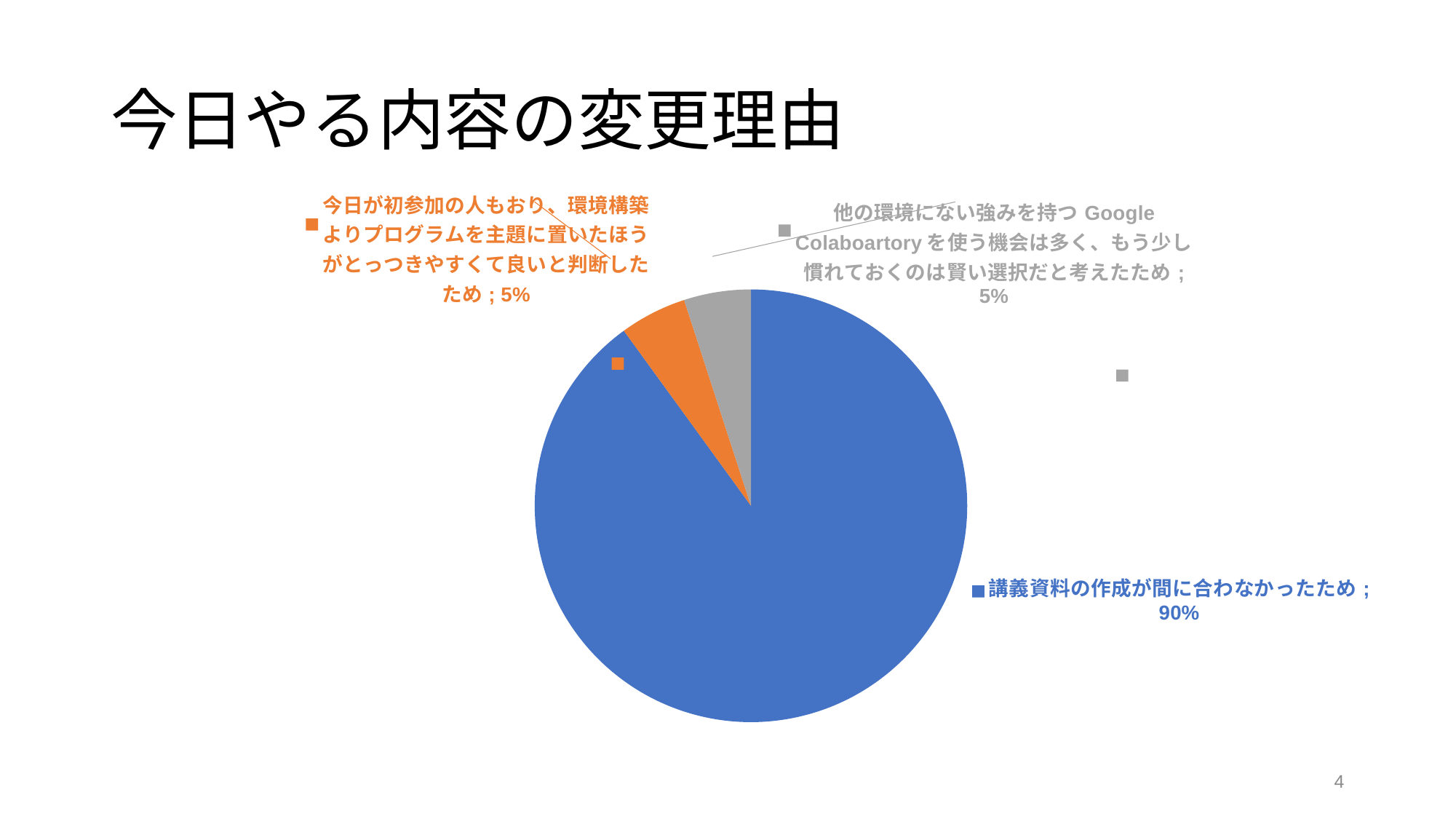

# 今日やる内容の変更理由

### Chart

| Category | 割合 |
|---|---|
| 講義資料の作成が間に合わなかったため | 90.0 |
| 今日が初参加の人もおり、環境構築よりプログラムを主題に置いたほうがとっつきやすくて良いと判断したため | 5.0 |
| 他の環境にない強みを持つGoogle Colaboartoryを使う機会は多く、もう少し慣れておくのは賢い選択だと考えたため | 5.0 |
4